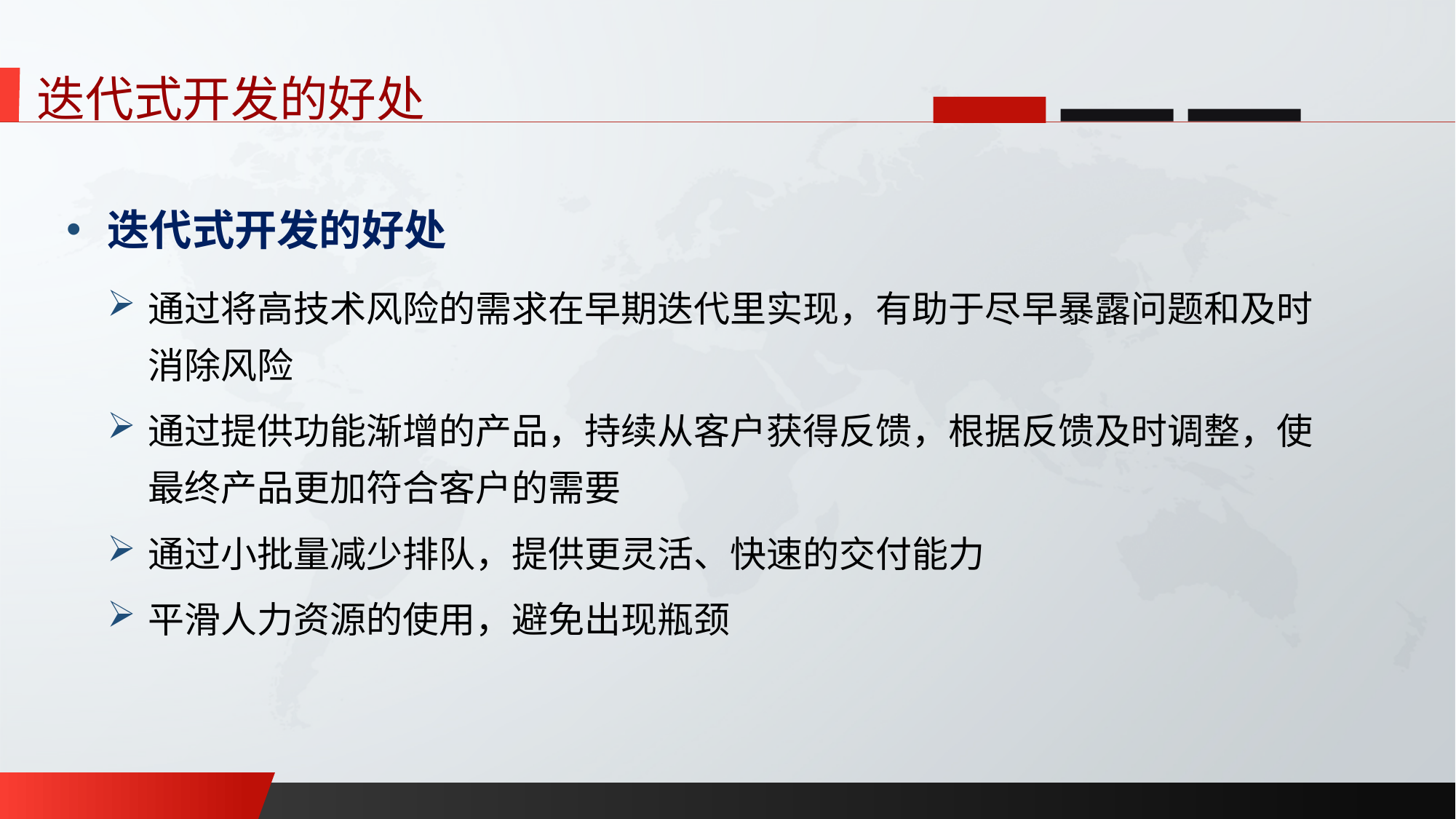

迭代式开发的好处

迭代式开发的好处
通过将高技术风险的需求在早期迭代里实现，有助于尽早暴露问题和及时消除风险
通过提供功能渐增的产品，持续从客户获得反馈，根据反馈及时调整，使最终产品更加符合客户的需要
通过小批量减少排队，提供更灵活、快速的交付能力
平滑人力资源的使用，避免出现瓶颈